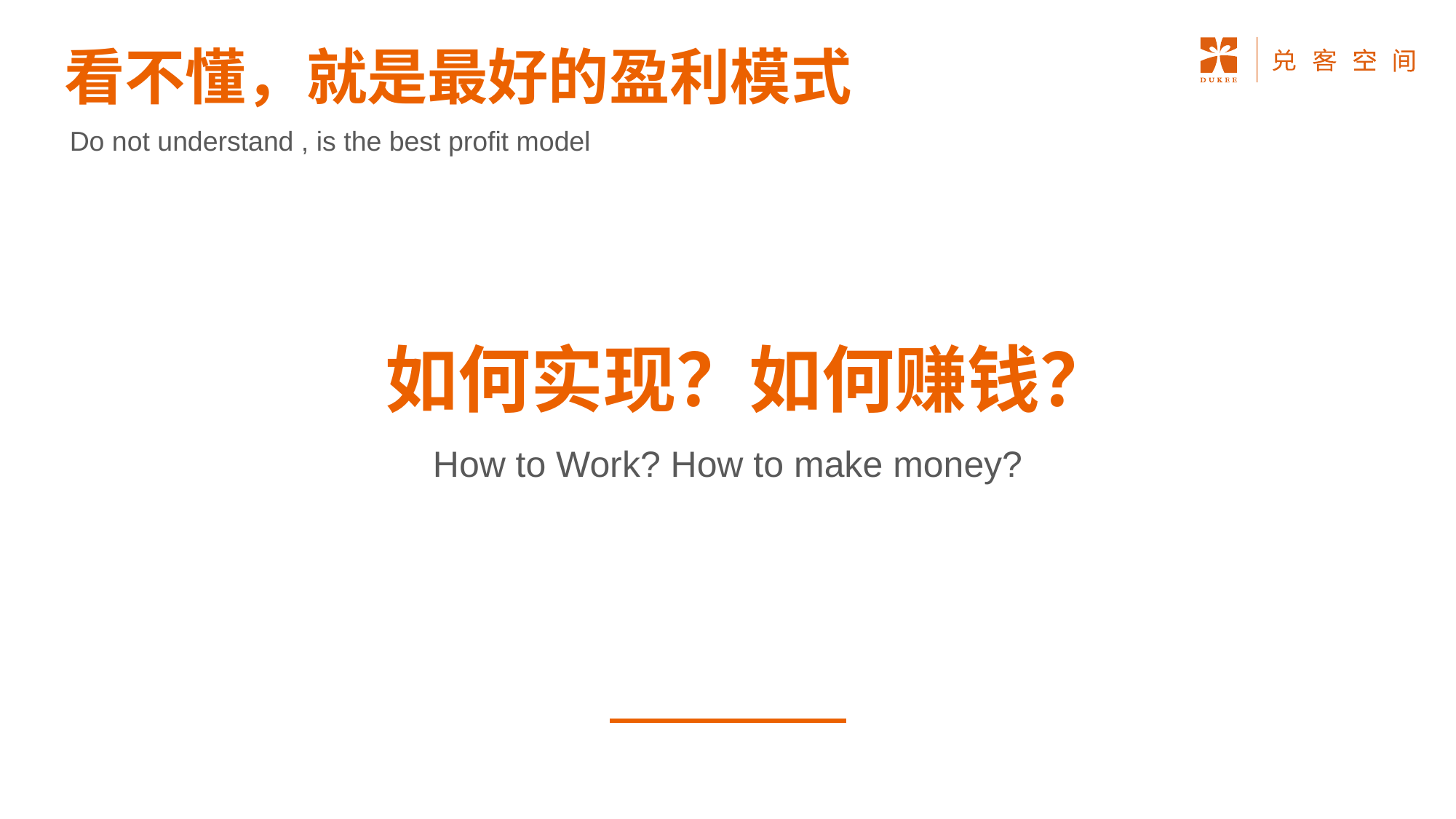

看不懂，就是最好的盈利模式
Do not understand , is the best profit model
如何实现？如何赚钱？
How to Work? How to make money?